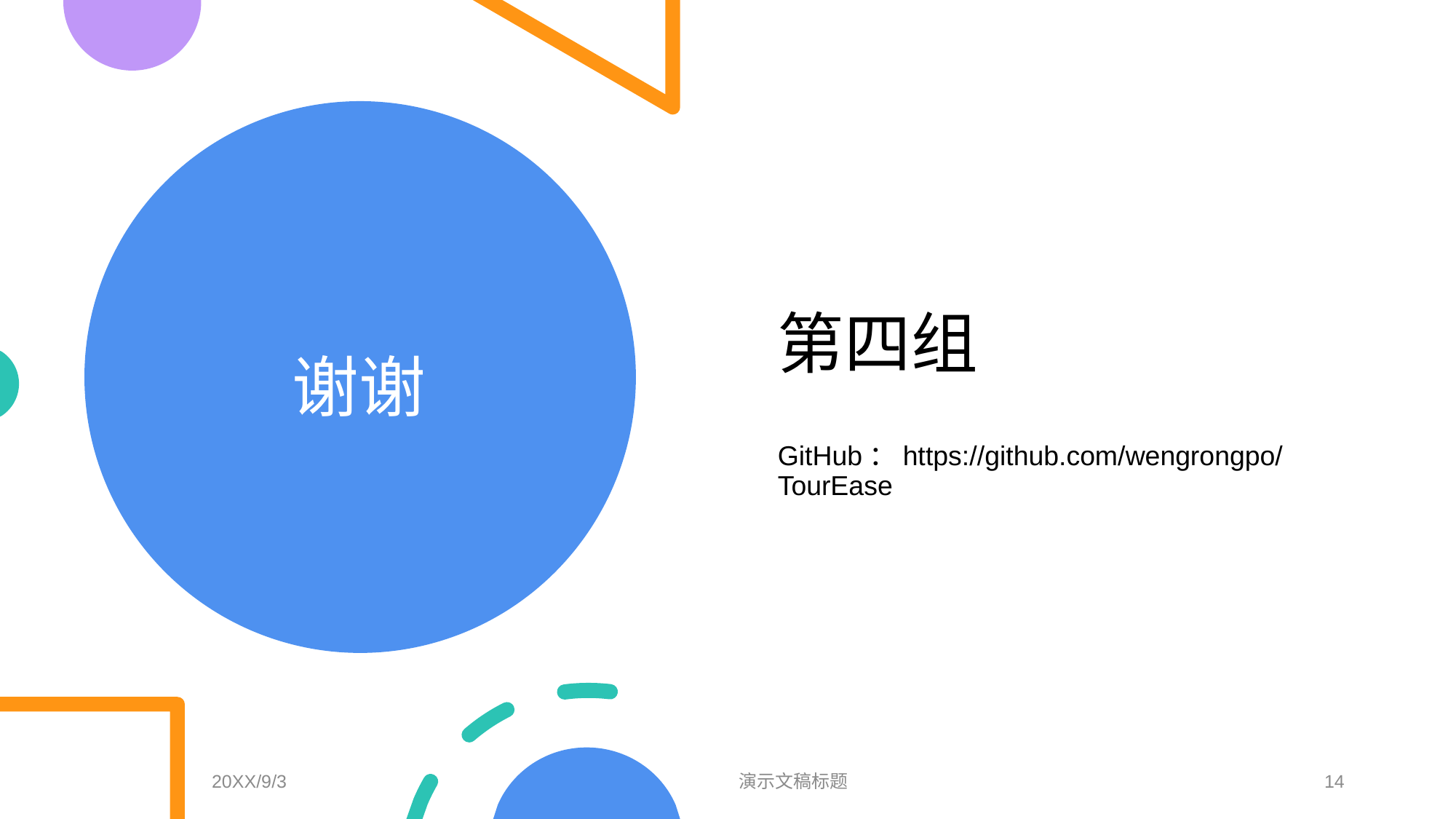

# 谢谢
第四组

GitHub：https://github.com/wengrongpo/TourEase
20XX/9/3
演示文稿标题
14